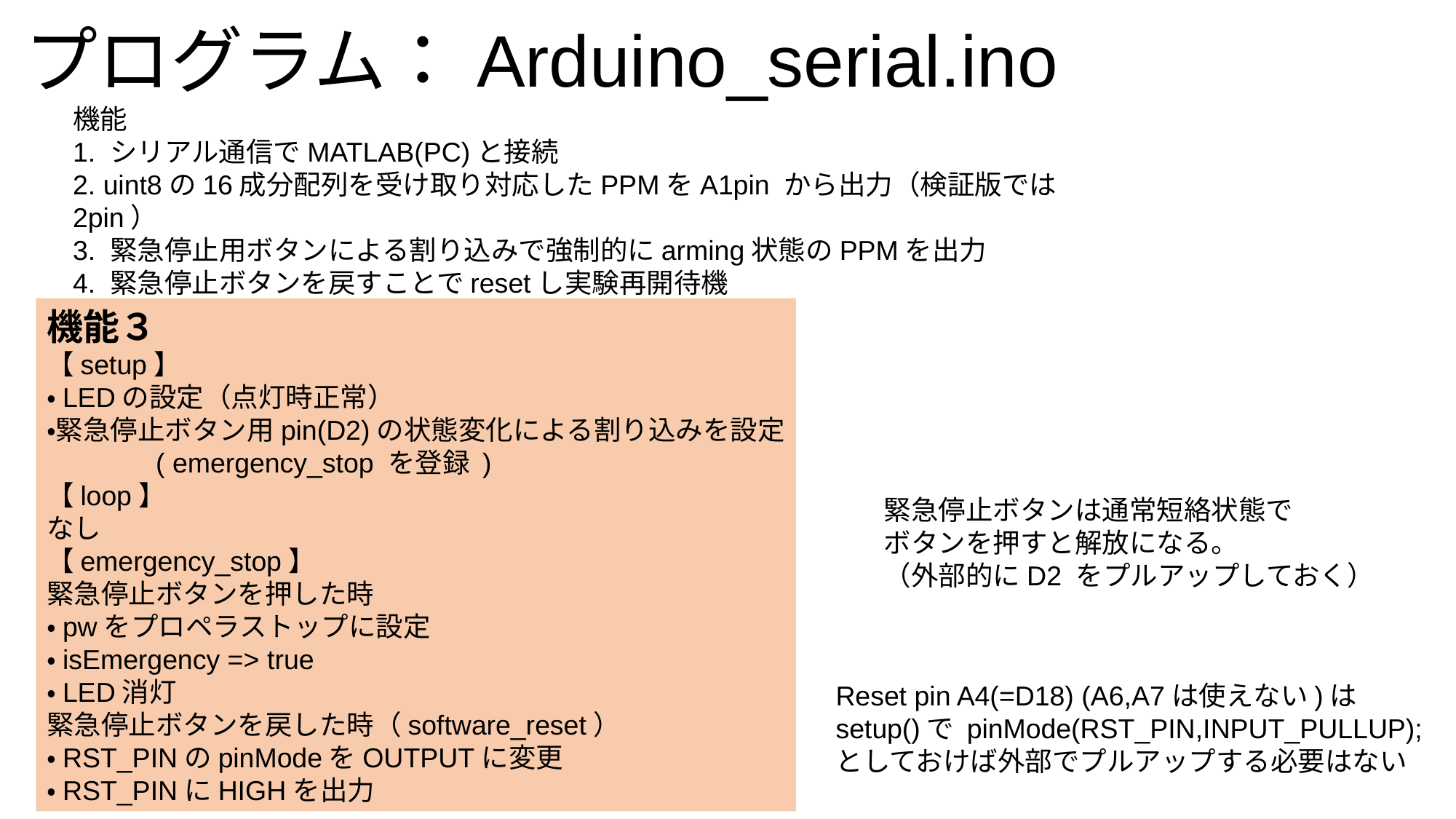

プログラム：Arduino_serial.ino
機能
1. シリアル通信でMATLAB(PC)と接続
2. uint8の16成分配列を受け取り対応したPPMをA1pin から出力（検証版では2pin）
3. 緊急停止用ボタンによる割り込みで強制的にarming状態のPPMを出力
4. 緊急停止ボタンを戻すことでresetし実験再開待機
機能３
【setup】
・LEDの設定（点灯時正常）
・緊急停止ボタン用pin(D2)の状態変化による割り込みを設定
	( emergency_stop を登録 )
【loop】
なし
【emergency_stop】
緊急停止ボタンを押した時
・pwをプロペラストップに設定
・isEmergency => true
・LED消灯
緊急停止ボタンを戻した時（software_reset）
・RST_PINのpinModeをOUTPUTに変更
・RST_PINにHIGHを出力
緊急停止ボタンは通常短絡状態で
ボタンを押すと解放になる。
（外部的にD2 をプルアップしておく）
Reset pin A4(=D18) (A6,A7は使えない)はsetup()で pinMode(RST_PIN,INPUT_PULLUP);
としておけば外部でプルアップする必要はない